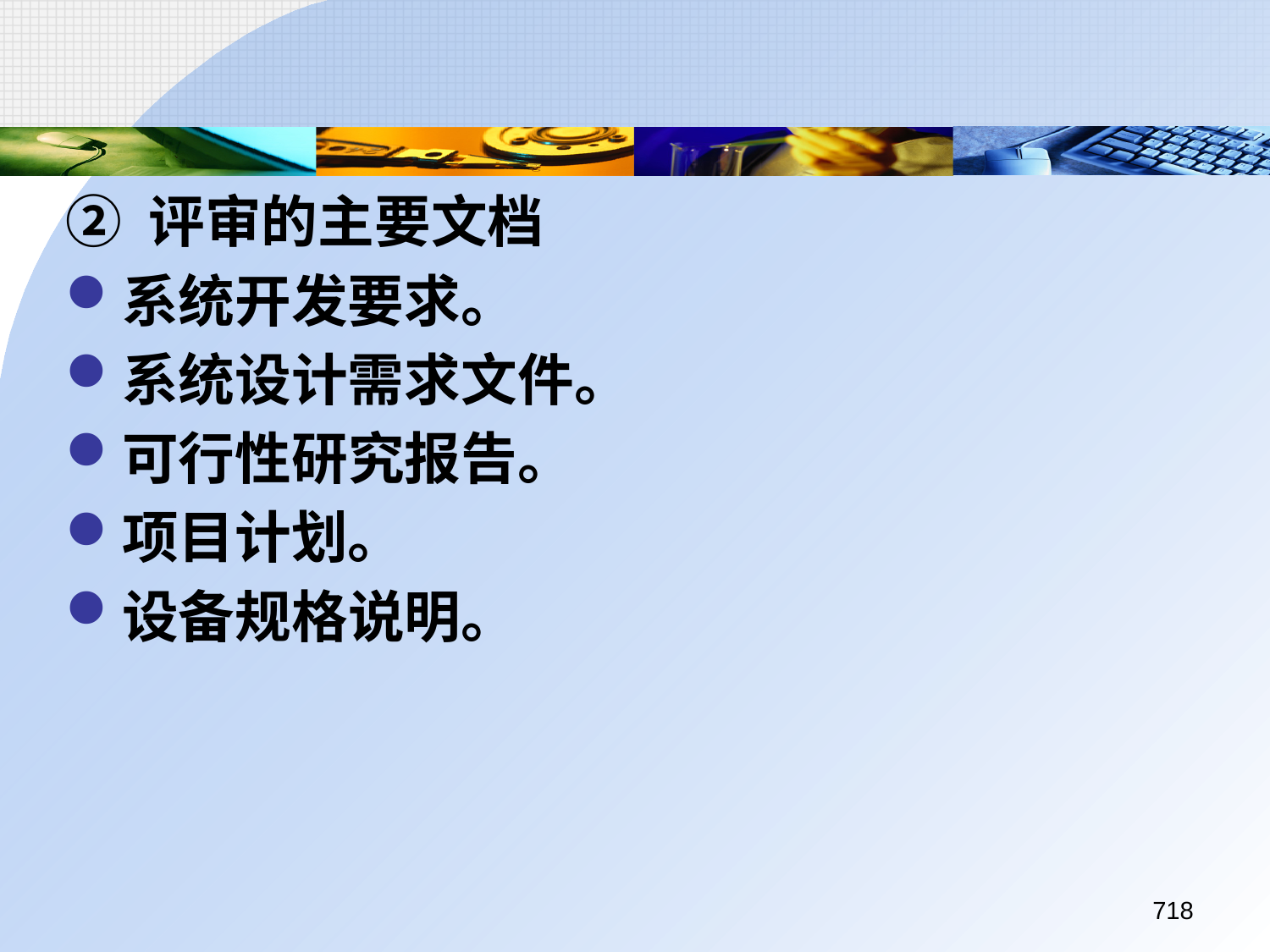

② 评审的主要文档
系统开发要求。
系统设计需求文件。
可行性研究报告。
项目计划。
设备规格说明。

718